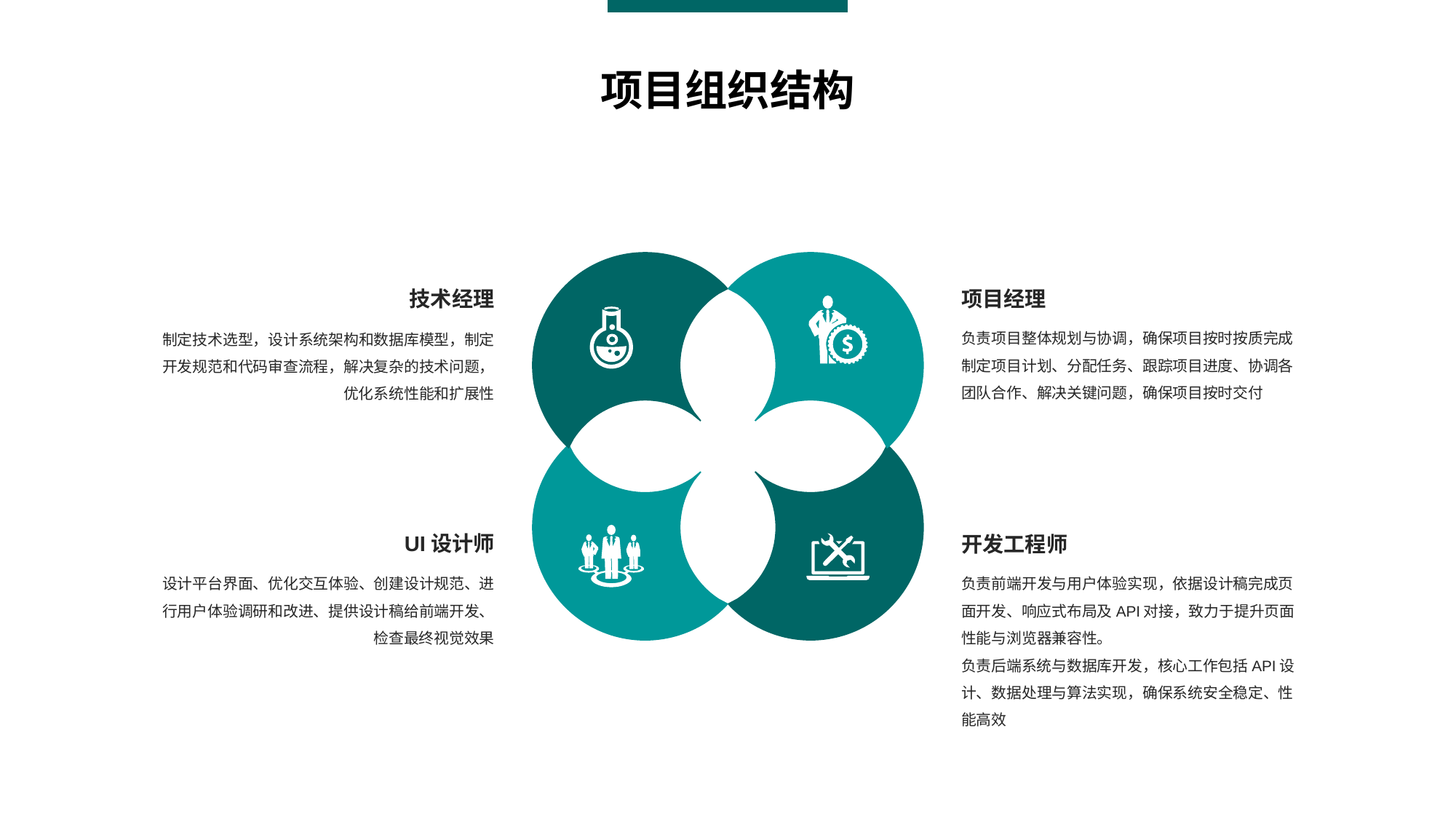

项目组织结构

项目经理
负责项目整体规划与协调，确保项目按时按质完成
制定项目计划、分配任务、跟踪项目进度、协调各团队合作、解决关键问题，确保项目按时交付
技术经理
制定技术选型，设计系统架构和数据库模型，制定开发规范和代码审查流程，解决复杂的技术问题，优化系统性能和扩展性

UI设计师
设计平台界面、优化交互体验、创建设计规范、进行用户体验调研和改进、提供设计稿给前端开发、检查最终视觉效果
开发工程师
负责前端开发与用户体验实现，依据设计稿完成页面开发、响应式布局及API对接，致力于提升页面性能与浏览器兼容性。
负责后端系统与数据库开发，核心工作包括API设计、数据处理与算法实现，确保系统安全稳定、性能高效